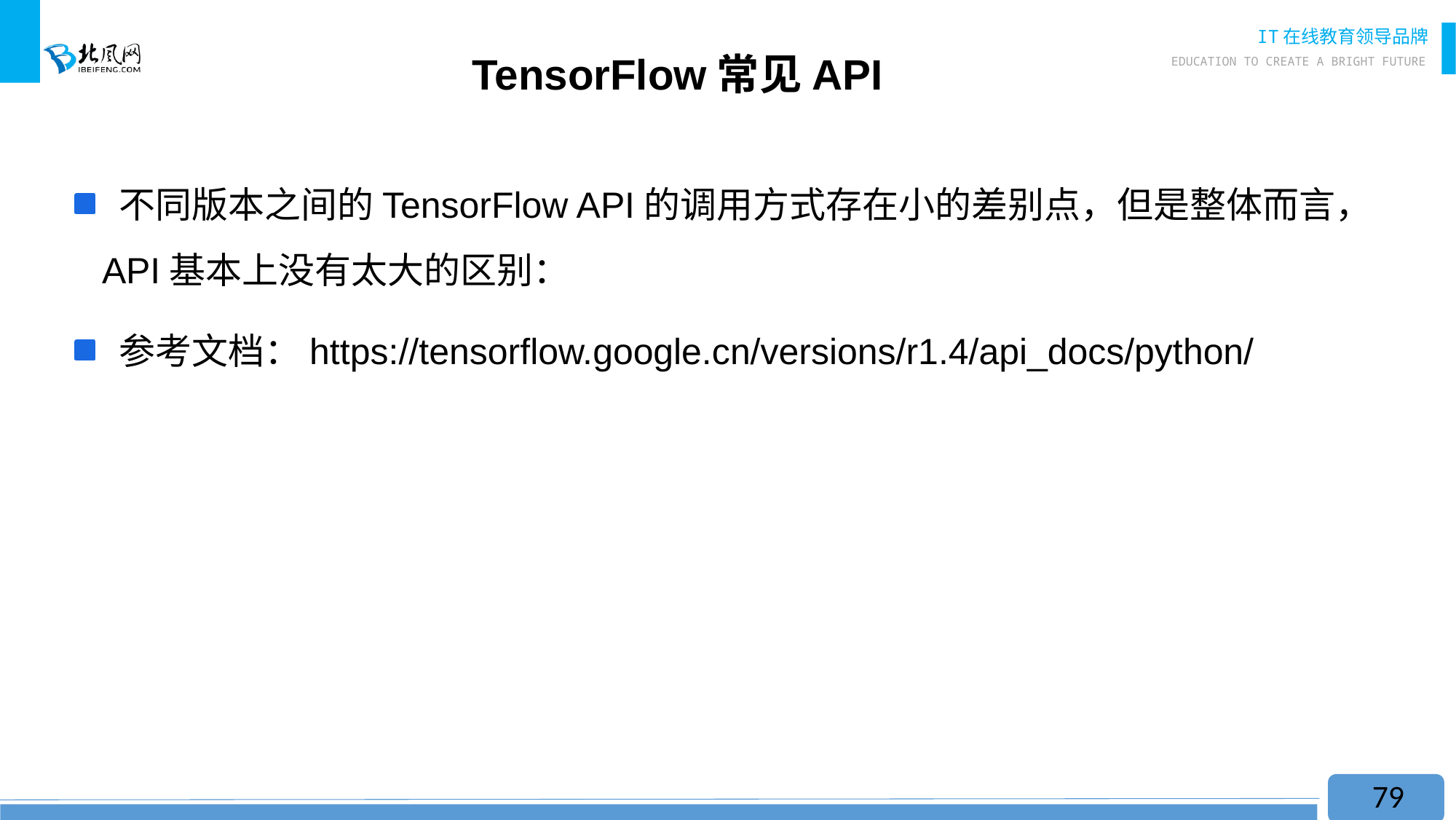

# TensorFlow常见API
 不同版本之间的TensorFlow API的调用方式存在小的差别点，但是整体而言，API基本上没有太大的区别：
 参考文档：https://tensorflow.google.cn/versions/r1.4/api_docs/python/